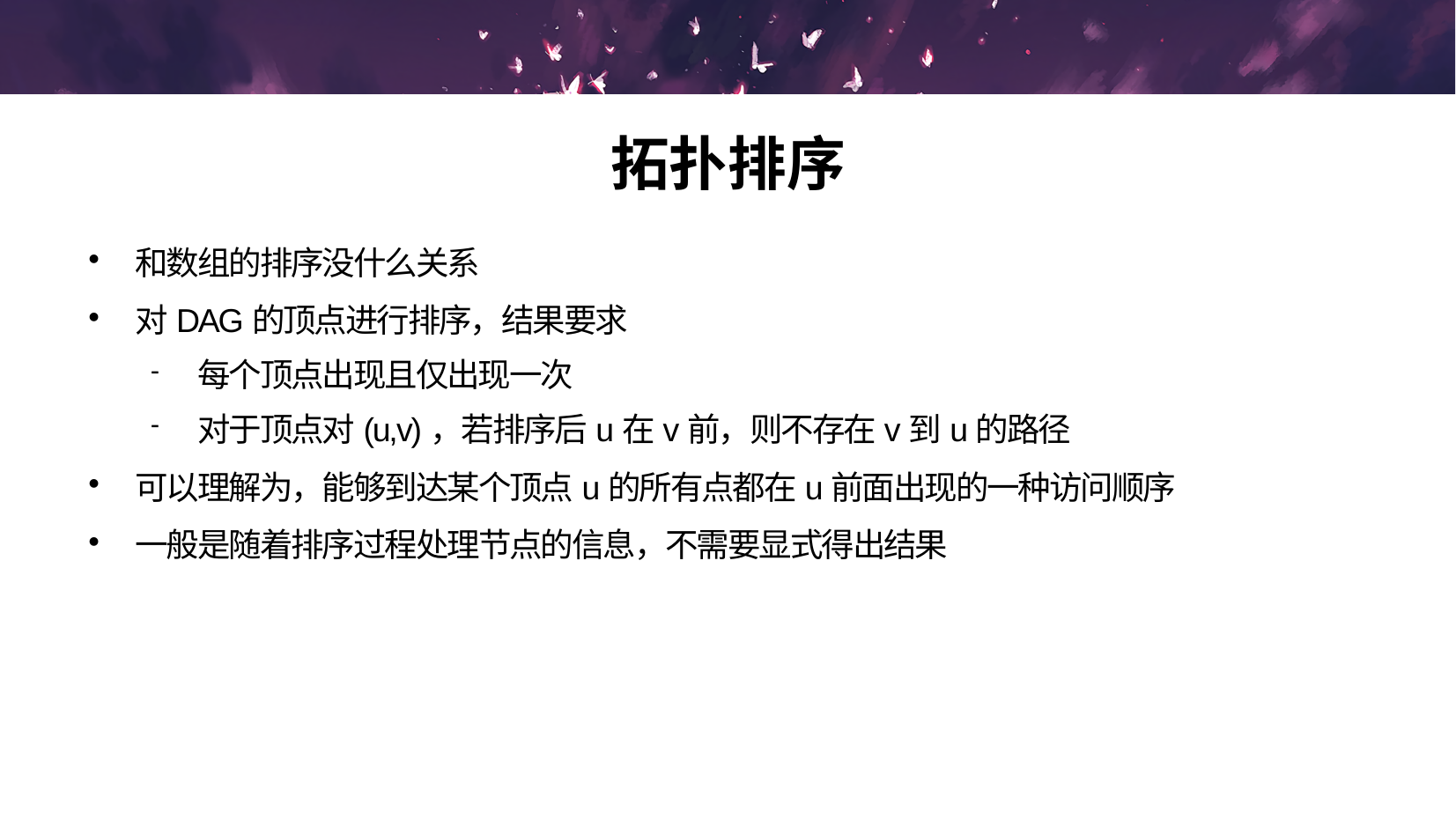

拓扑排序
和数组的排序没什么关系
对DAG的顶点进行排序，结果要求
每个顶点出现且仅出现一次
对于顶点对(u,v)，若排序后u在v前，则不存在v到u的路径
可以理解为，能够到达某个顶点u的所有点都在u前面出现的一种访问顺序
一般是随着排序过程处理节点的信息，不需要显式得出结果